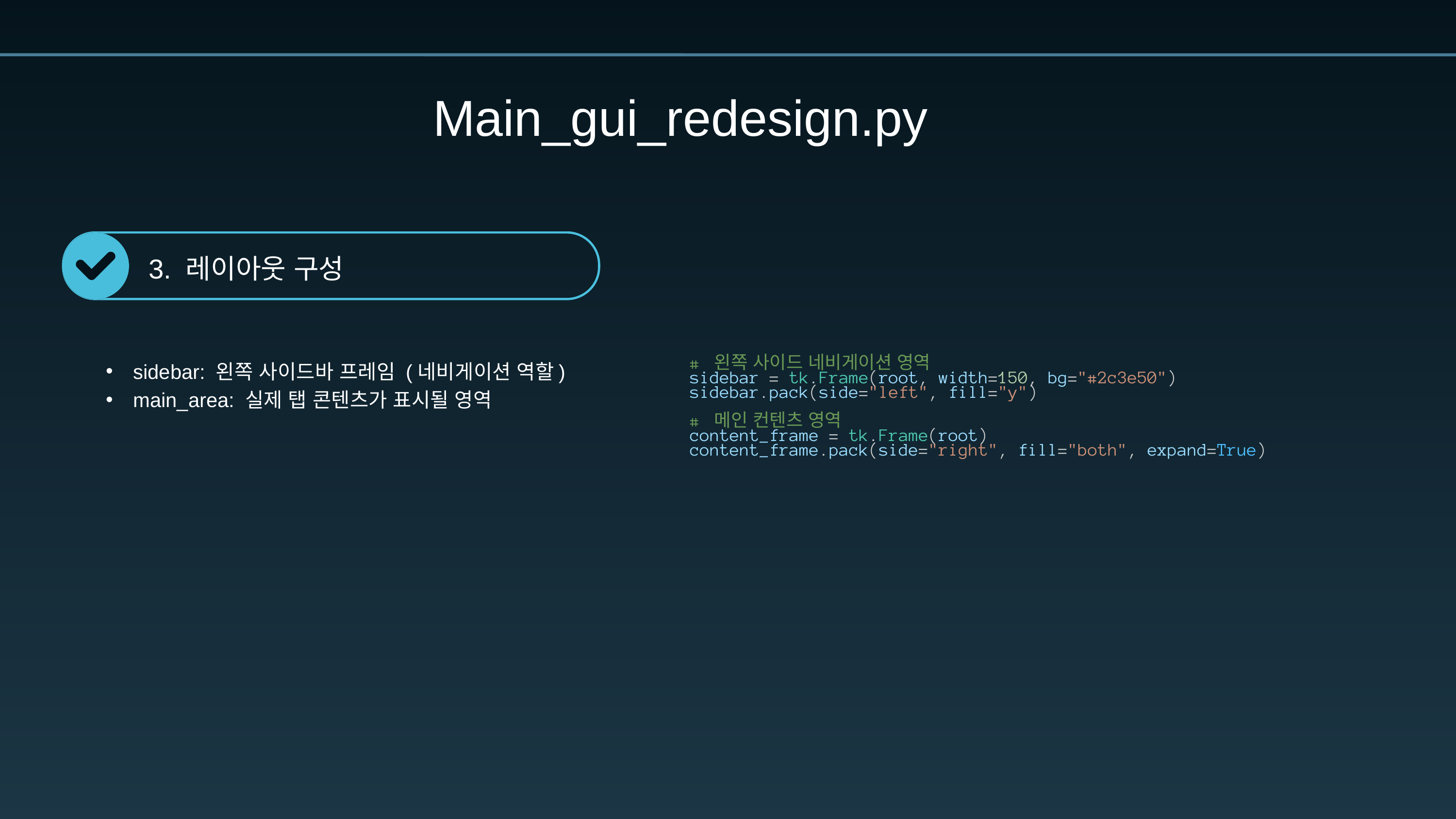

Main_gui_redesign.py

3. 레이아웃 구성
sidebar: 왼쪽 사이드바 프레임 (네비게이션 역할)
main_area: 실제 탭 콘텐츠가 표시될 영역
    # 왼쪽 사이드 네비게이션 영역
    sidebar = tk.Frame(root, width=150, bg="#2c3e50")
    sidebar.pack(side="left", fill="y")
    # 메인 컨텐츠 영역
    content_frame = tk.Frame(root)
    content_frame.pack(side="right", fill="both", expand=True)